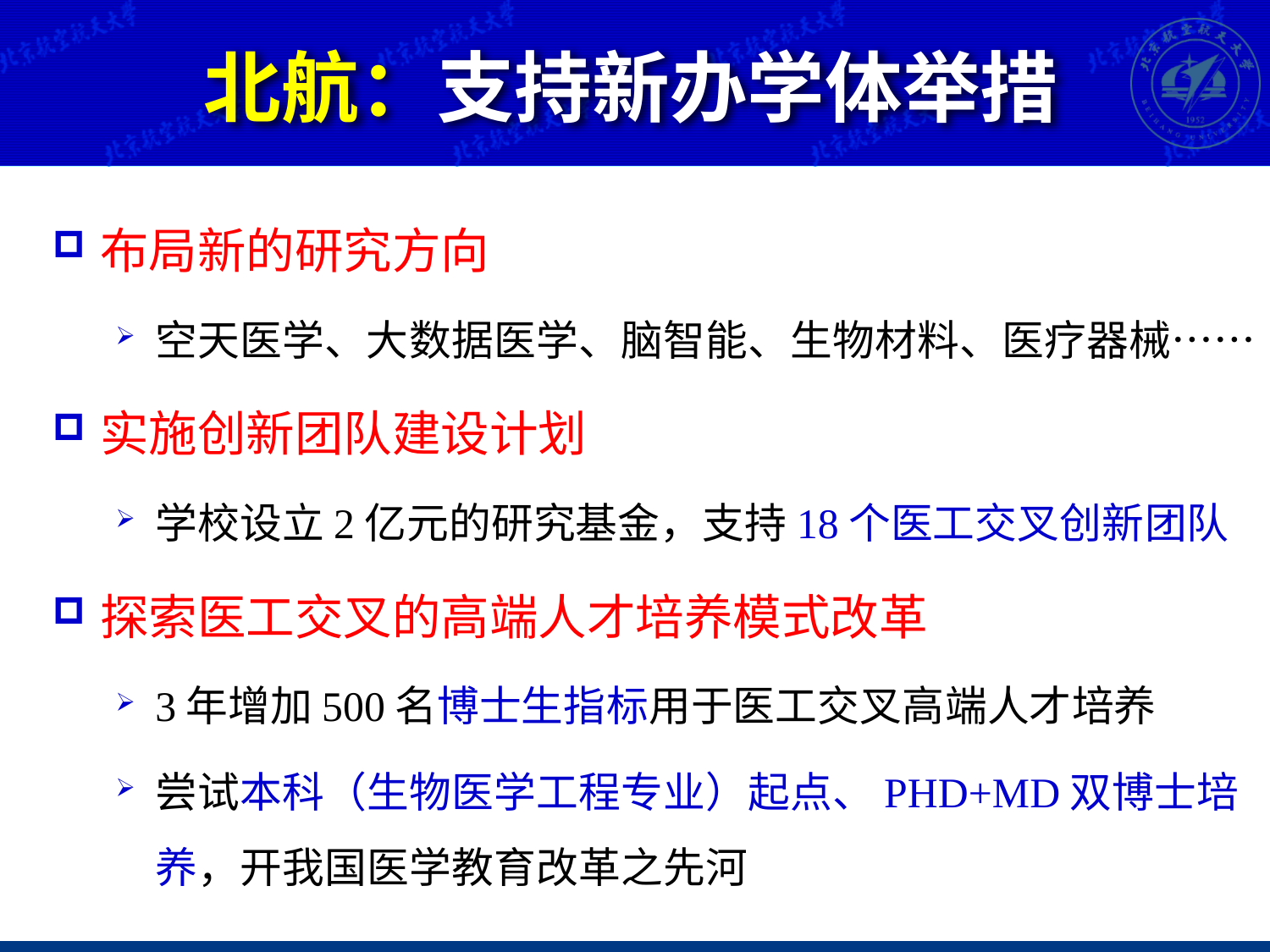

# 北航：支持新办学体举措
布局新的研究方向
空天医学、大数据医学、脑智能、生物材料、医疗器械……
实施创新团队建设计划
学校设立2亿元的研究基金，支持18个医工交叉创新团队
探索医工交叉的高端人才培养模式改革
3年增加500名博士生指标用于医工交叉高端人才培养
尝试本科（生物医学工程专业）起点、PHD+MD双博士培养，开我国医学教育改革之先河